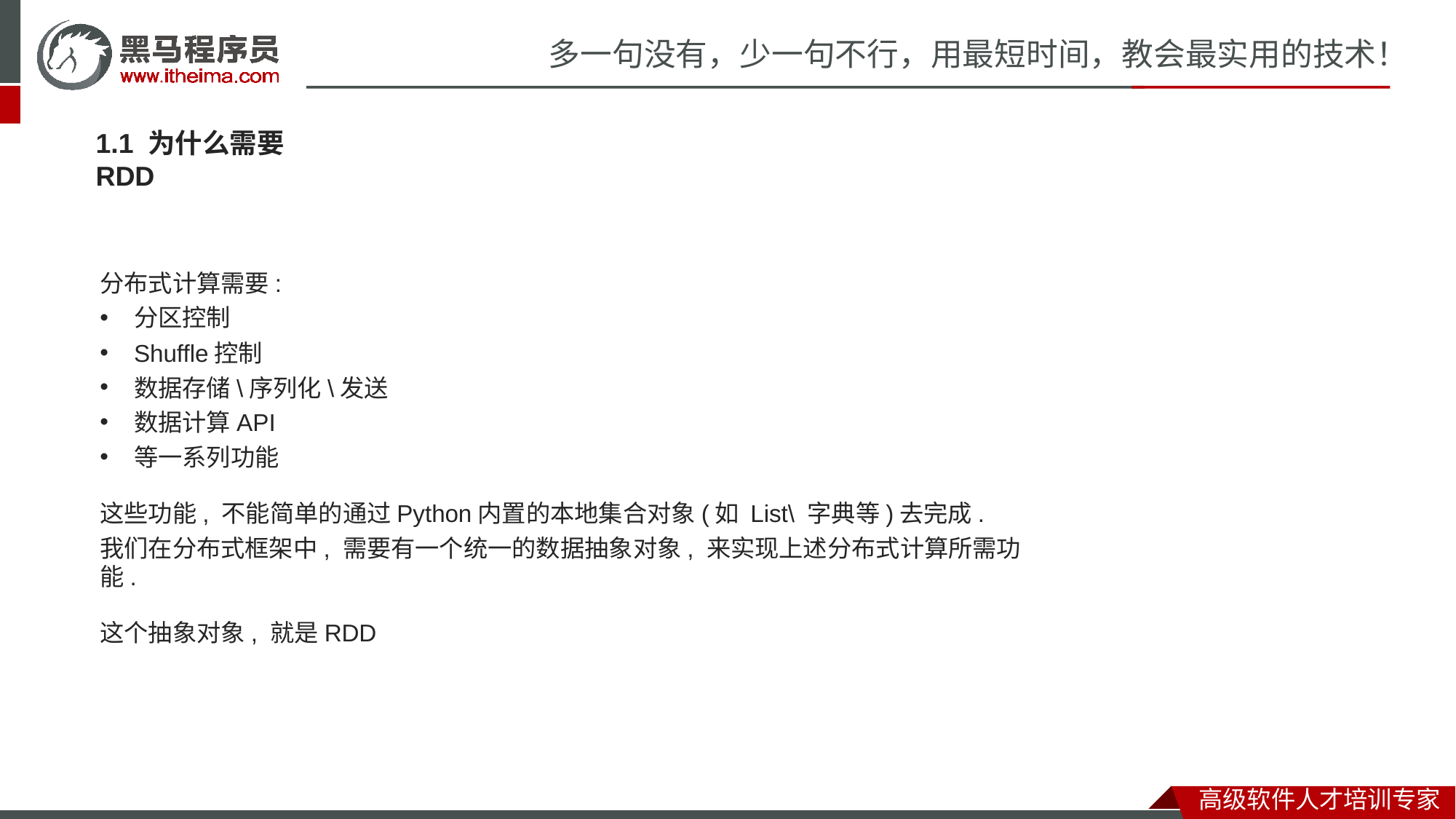

# 多一句没有，少一句不行，用最短时间，教会最实用的技术！

1.1 为什么需要RDD
分布式计算需要:
分区控制
Shuffle控制
数据存储\序列化\发送
数据计算API
等一系列功能

这些功能, 不能简单的通过Python内置的本地集合对象(如 List\ 字典等)去完成.
我们在分布式框架中, 需要有一个统一的数据抽象对象, 来实现上述分布式计算所需功能.

这个抽象对象, 就是RDD
高级软件人才培训专家